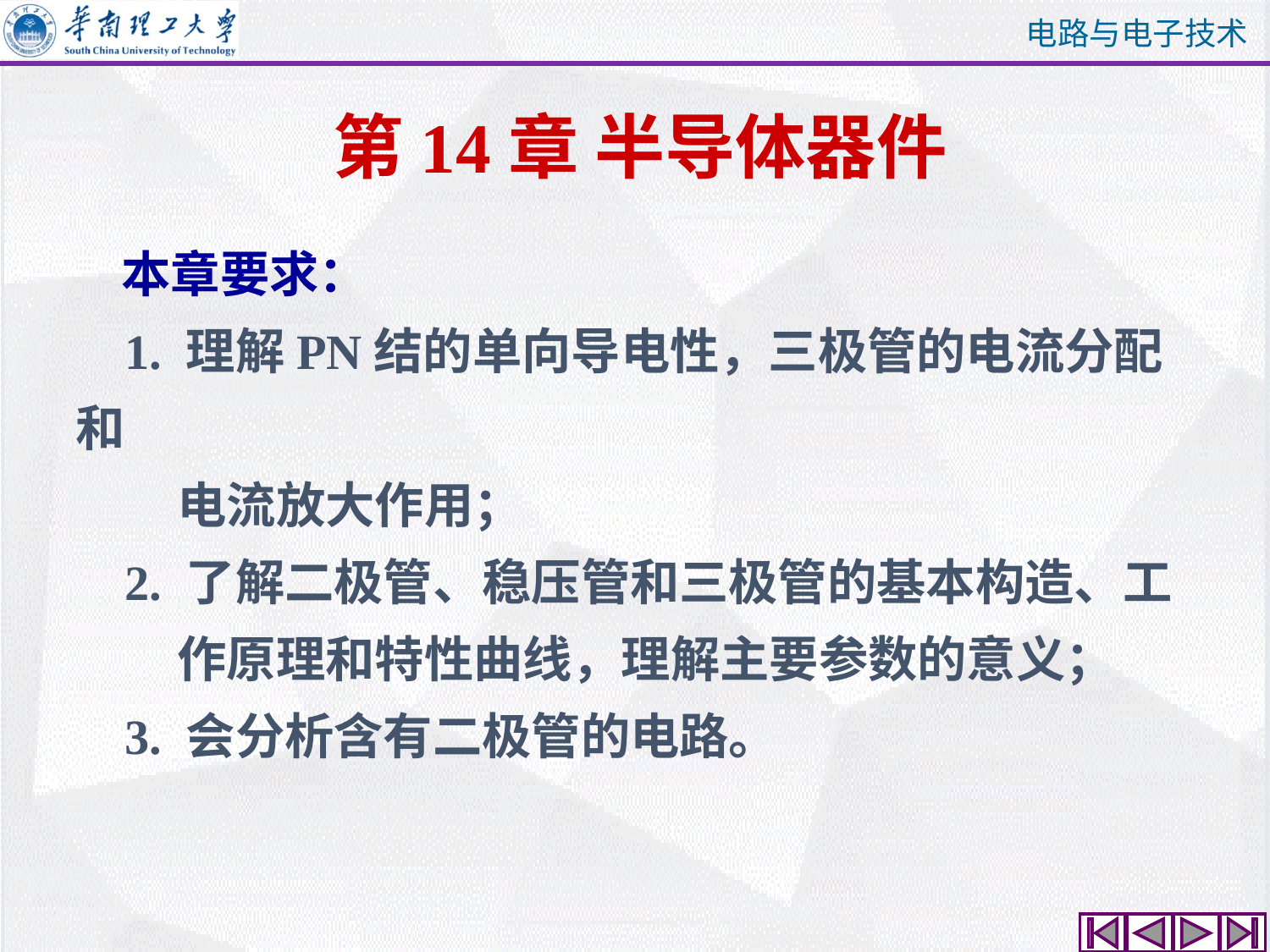

第14章 半导体器件
   本章要求：
    1. 理解PN结的单向导电性，三极管的电流分配和
        电流放大作用；
    2. 了解二极管、稳压管和三极管的基本构造、工
        作原理和特性曲线，理解主要参数的意义；
    3. 会分析含有二极管的电路。